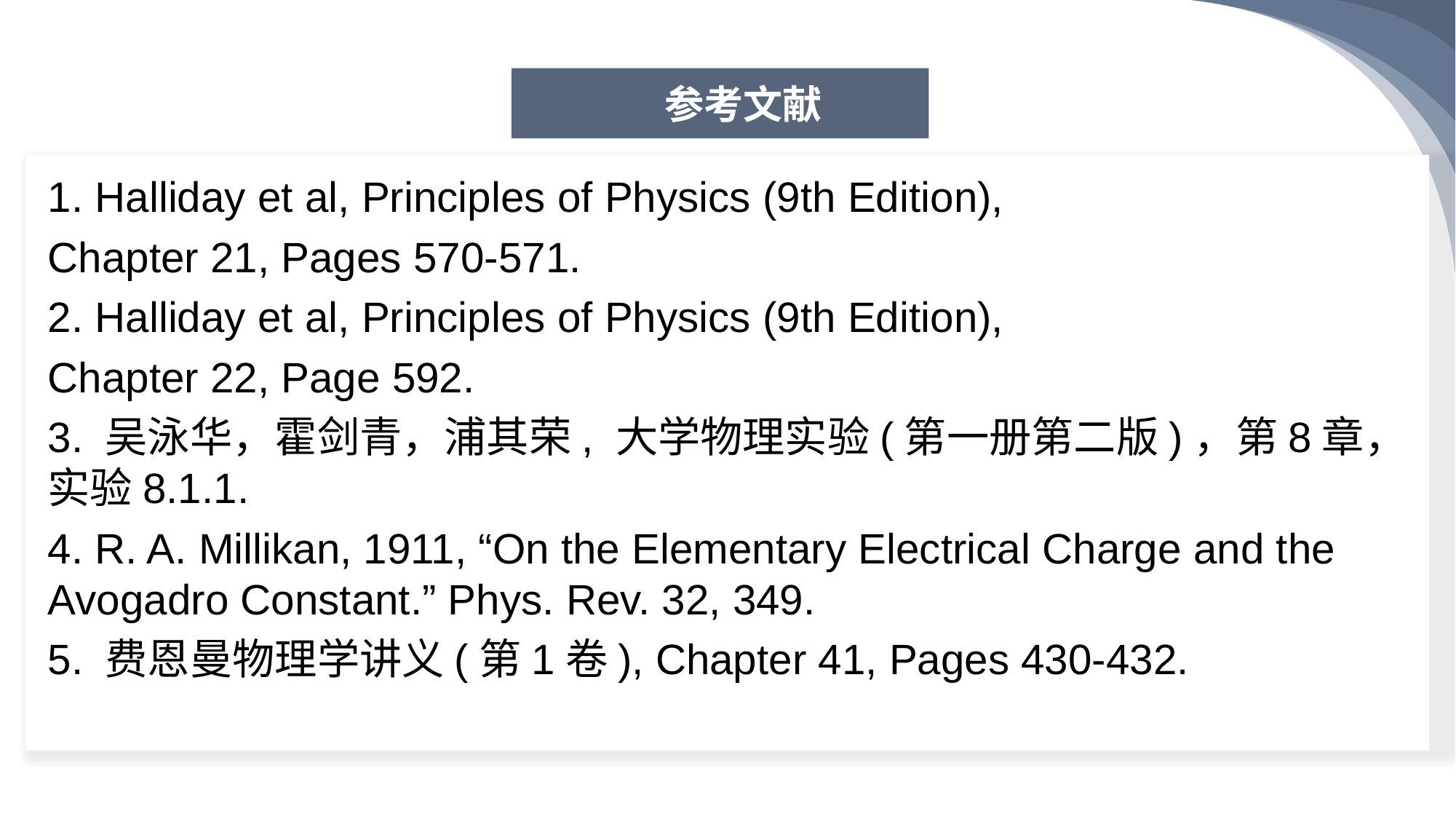

参考文献

1. Halliday et al, Principles of Physics (9th Edition),
Chapter 21, Pages 570-571.
2. Halliday et al, Principles of Physics (9th Edition),
Chapter 22, Page 592.
3. 吴泳华，霍剑青，浦其荣, 大学物理实验(第一册第二版)，第8章，实验8.1.1.
4. R. A. Millikan, 1911, “On the Elementary Electrical Charge and the Avogadro Constant.” Phys. Rev. 32, 349.
5. 费恩曼物理学讲义(第1卷), Chapter 41, Pages 430-432.